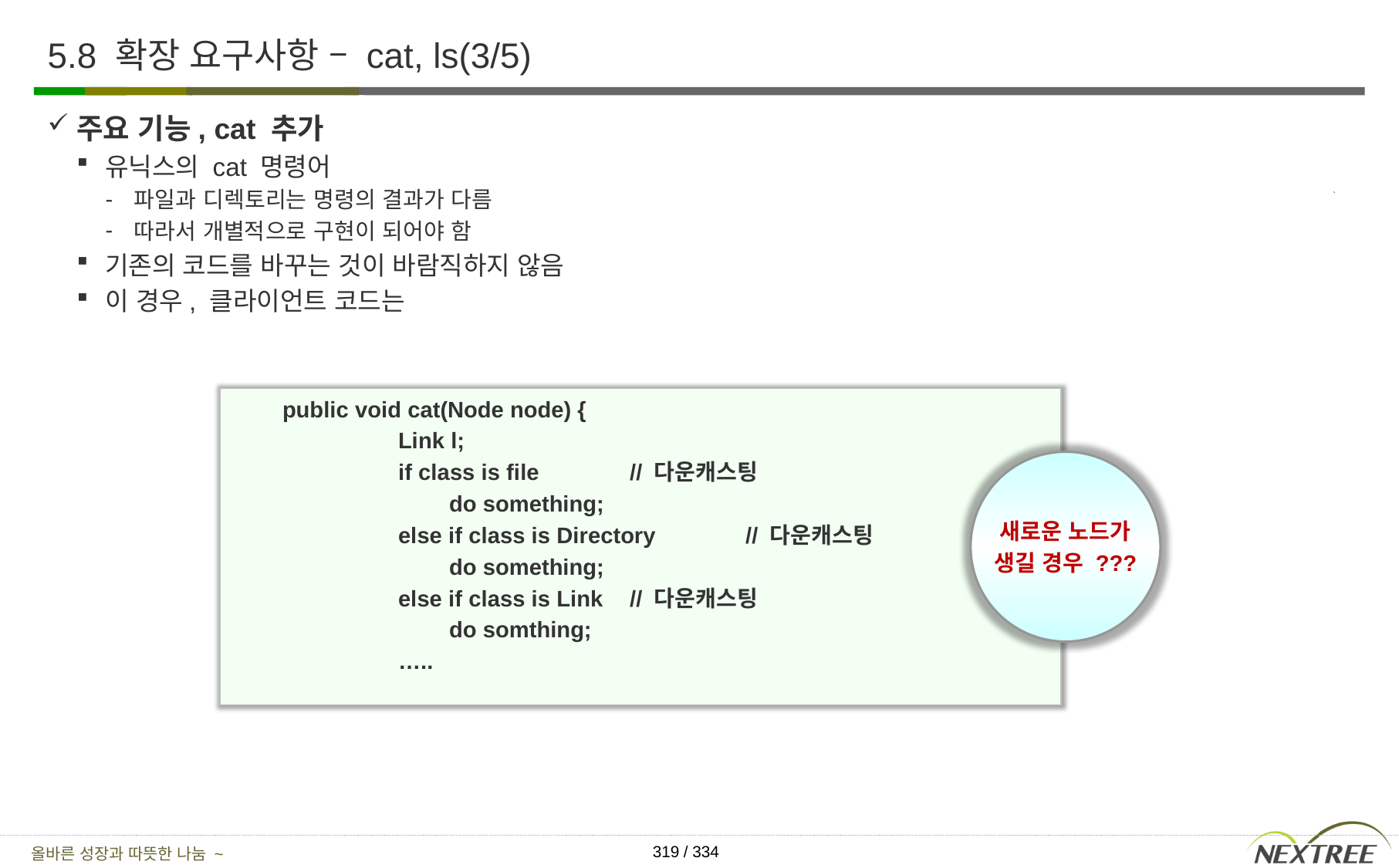

# 5.8 확장 요구사항 – cat, ls(3/5)
주요 기능, cat 추가
유닉스의 cat 명령어
파일과 디렉토리는 명령의 결과가 다름
따라서 개별적으로 구현이 되어야 함
기존의 코드를 바꾸는 것이 바람직하지 않음
이 경우, 클라이언트 코드는
	public void cat(Node node) {
		Link l;
		if class is file 	// 다운캐스팅
		        do something;
		else if class is Directory	// 다운캐스팅
		        do something;
		else if class is Link	// 다운캐스팅
		        do somthing;
		…..
새로운 노드가
생길 경우 ???